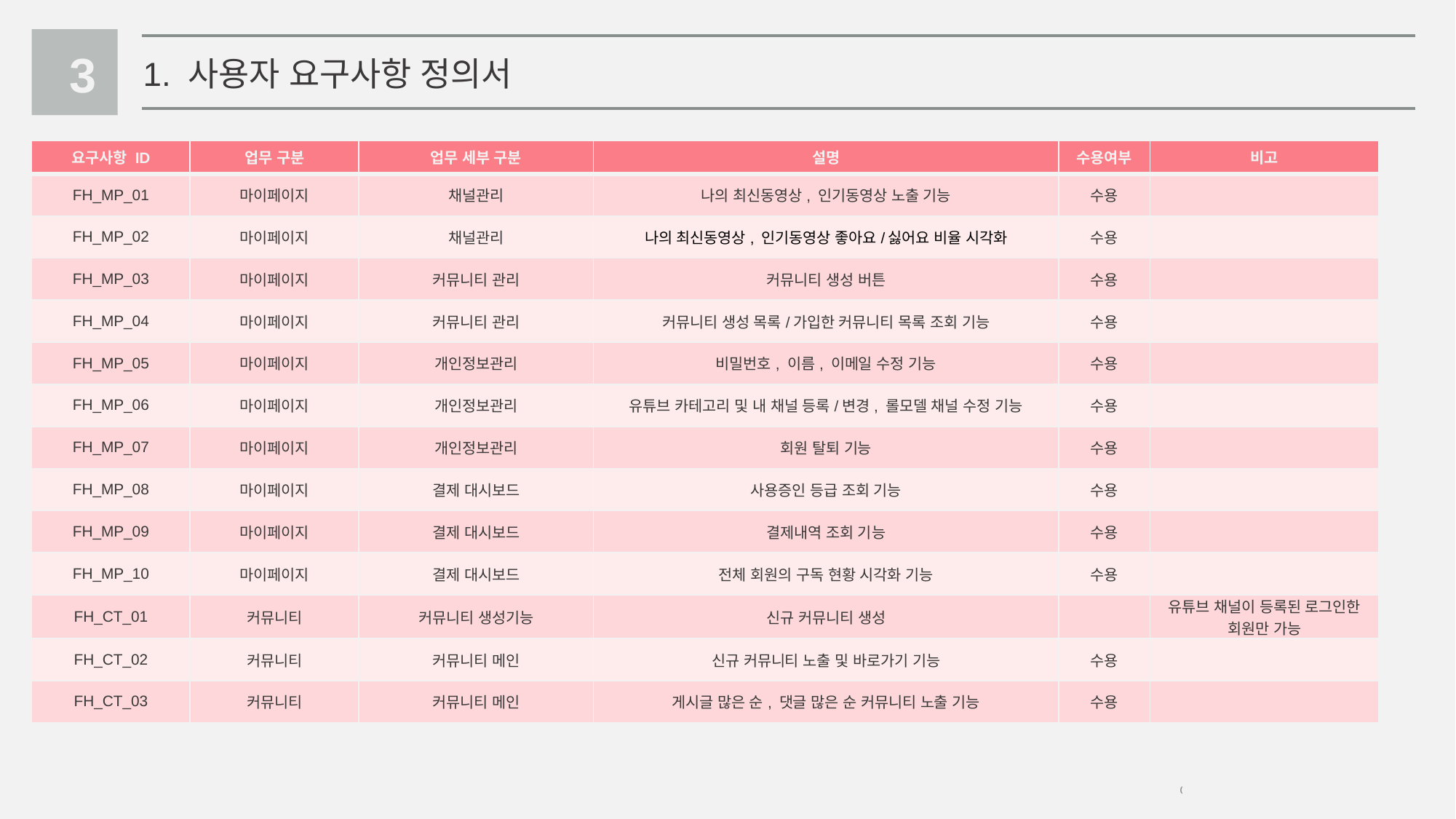

3
1. 사용자 요구사항 정의서
| 요구사항 ID | 업무 구분 | 업무 세부 구분 | 설명 | 수용여부 | 비고 |
| --- | --- | --- | --- | --- | --- |
| FH\_MP\_01 | 마이페이지 | 채널관리 | 나의 최신동영상, 인기동영상 노출 기능 | 수용 |  |
| FH\_MP\_02 | 마이페이지 | 채널관리 | 나의 최신동영상, 인기동영상 좋아요/싫어요 비율 시각화 | 수용 |  |
| FH\_MP\_03 | 마이페이지 | 커뮤니티 관리 | 커뮤니티 생성 버튼 | 수용 |  |
| FH\_MP\_04 | 마이페이지 | 커뮤니티 관리 | 커뮤니티 생성 목록/가입한 커뮤니티 목록 조회 기능 | 수용 |  |
| FH\_MP\_05 | 마이페이지 | 개인정보관리 | 비밀번호, 이름, 이메일 수정 기능 | 수용 |  |
| FH\_MP\_06 | 마이페이지 | 개인정보관리 | 유튜브 카테고리 및 내 채널 등록/변경, 롤모델 채널 수정 기능 | 수용 |  |
| FH\_MP\_07 | 마이페이지 | 개인정보관리 | 회원 탈퇴 기능 | 수용 |  |
| FH\_MP\_08 | 마이페이지 | 결제 대시보드 | 사용증인 등급 조회 기능 | 수용 |  |
| FH\_MP\_09 | 마이페이지 | 결제 대시보드 | 결제내역 조회 기능 | 수용 |  |
| FH\_MP\_10 | 마이페이지 | 결제 대시보드 | 전체 회원의 구독 현황 시각화 기능 | 수용 |  |
| FH\_CT\_01 | 커뮤니티 | 커뮤니티 생성기능 | 신규 커뮤니티 생성 |  | 유튜브 채널이 등록된 로그인한 회원만 가능 |
| FH\_CT\_02 | 커뮤니티 | 커뮤니티 메인 | 신규 커뮤니티 노출 및 바로가기 기능 | 수용 |  |
| FH\_CT\_03 | 커뮤니티 | 커뮤니티 메인 | 게시글 많은 순, 댓글 많은 순 커뮤니티 노출 기능 | 수용 |  |